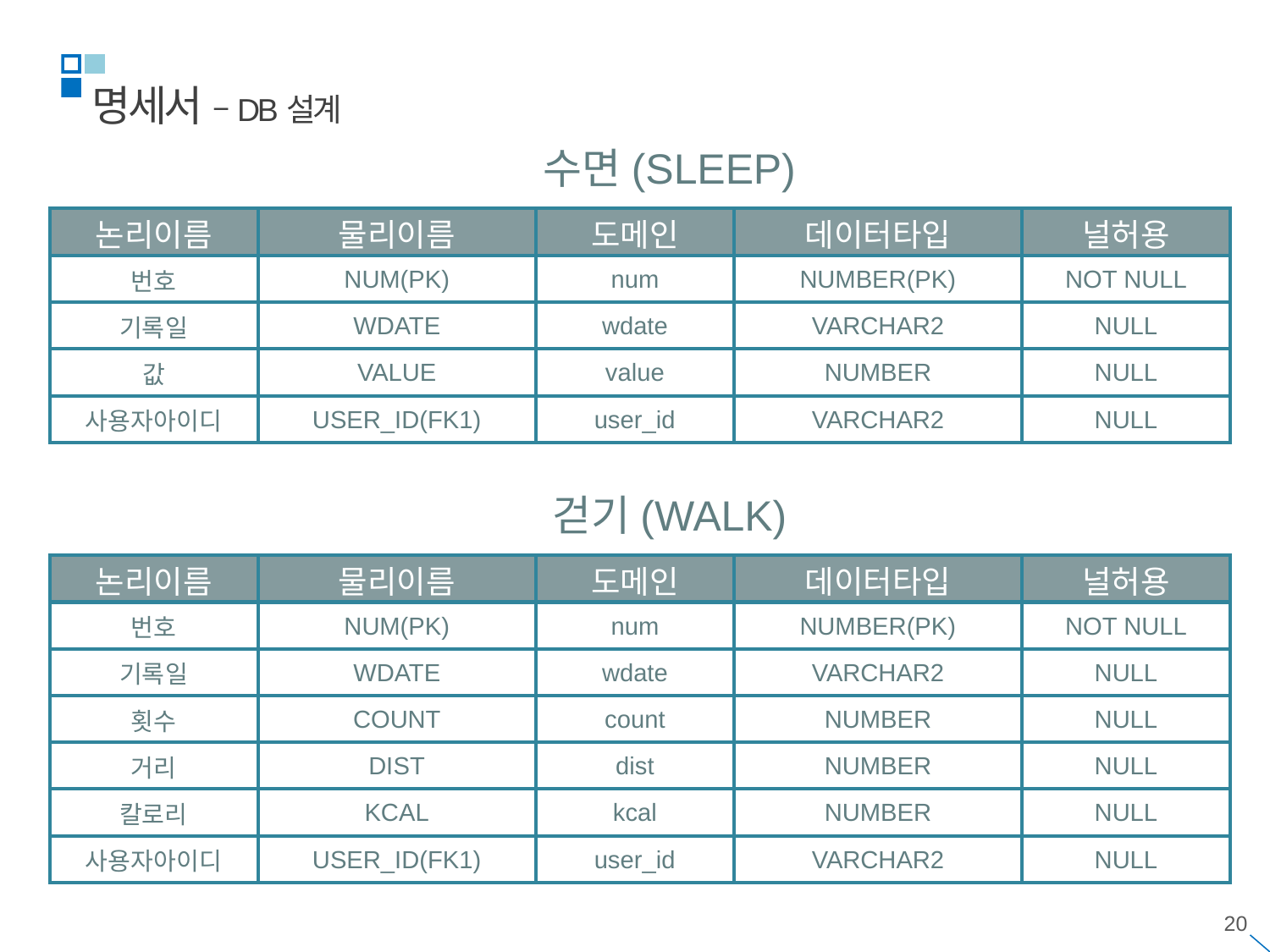

명세서 –DB설계
수면(SLEEP)
| 논리이름 | 물리이름 | 도메인 | 데이터타입 | 널허용 |
| --- | --- | --- | --- | --- |
| 번호 | NUM(PK) | num | NUMBER(PK) | NOT NULL |
| 기록일 | WDATE | wdate | VARCHAR2 | NULL |
| 값 | VALUE | value | NUMBER | NULL |
| 사용자아이디 | USER\_ID(FK1) | user\_id | VARCHAR2 | NULL |
걷기(WALK)
| 논리이름 | 물리이름 | 도메인 | 데이터타입 | 널허용 |
| --- | --- | --- | --- | --- |
| 번호 | NUM(PK) | num | NUMBER(PK) | NOT NULL |
| 기록일 | WDATE | wdate | VARCHAR2 | NULL |
| 횟수 | COUNT | count | NUMBER | NULL |
| 거리 | DIST | dist | NUMBER | NULL |
| 칼로리 | KCAL | kcal | NUMBER | NULL |
| 사용자아이디 | USER\_ID(FK1) | user\_id | VARCHAR2 | NULL |